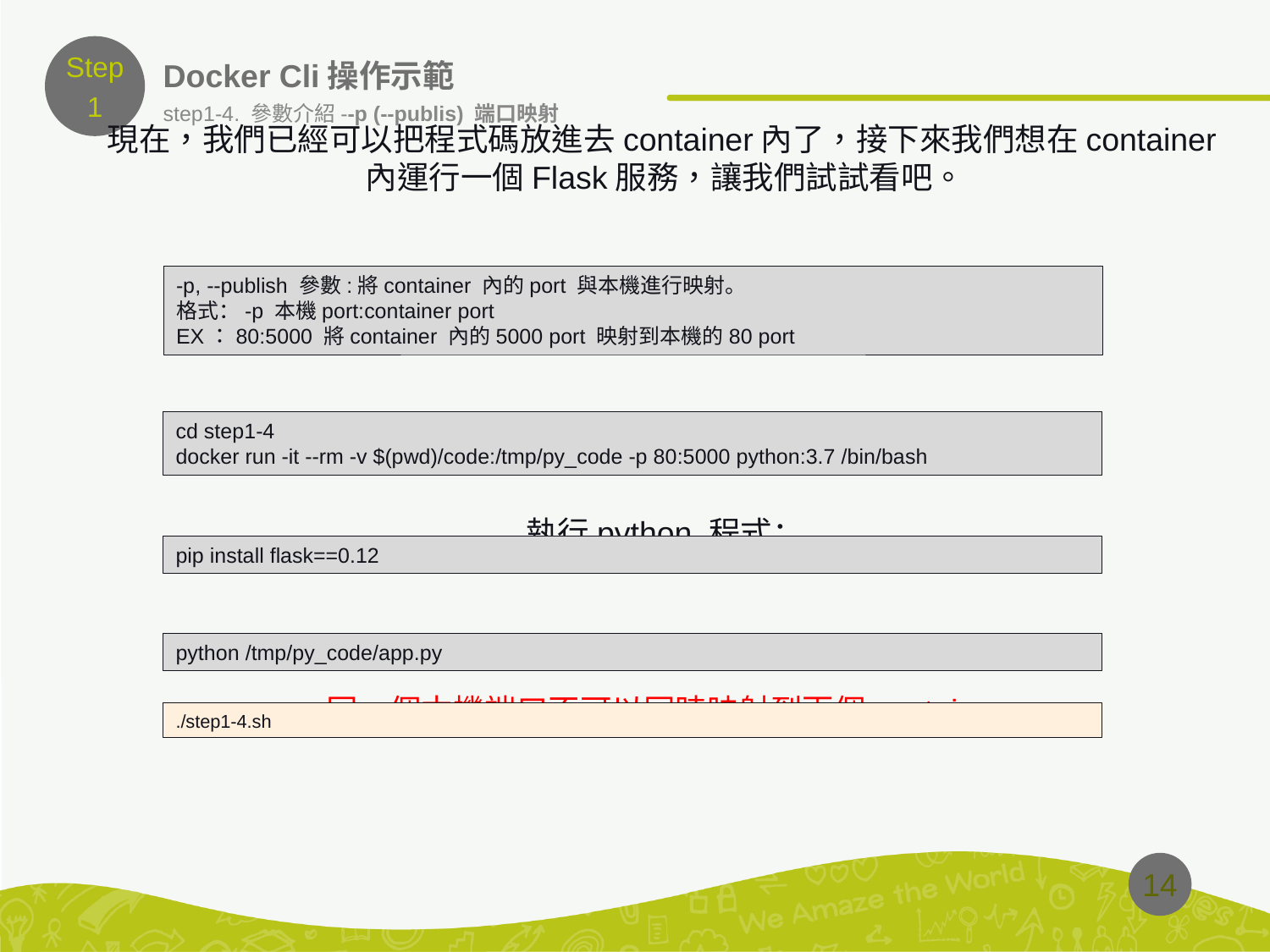

Step
1
# Docker Cli操作示範
step1-4. 參數介紹--p (--publis) 端口映射
現在，我們已經可以把程式碼放進去container內了，接下來我們想在container內運行一個Flask服務，讓我們試試看吧。

開啟container：

安裝flask 0.12：

執行python 程式：

同一個本機端口不可以同時映射到兩個container

-p, --publish 參數:將container 內的port 與本機進行映射。
格式：-p 本機port:container port
EX：80:5000 將container 內的5000 port 映射到本機的80 port
cd step1-4
docker run -it --rm -v $(pwd)/code:/tmp/py_code -p 80:5000 python:3.7 /bin/bash
pip install flask==0.12
python /tmp/py_code/app.py
./step1-4.sh
14